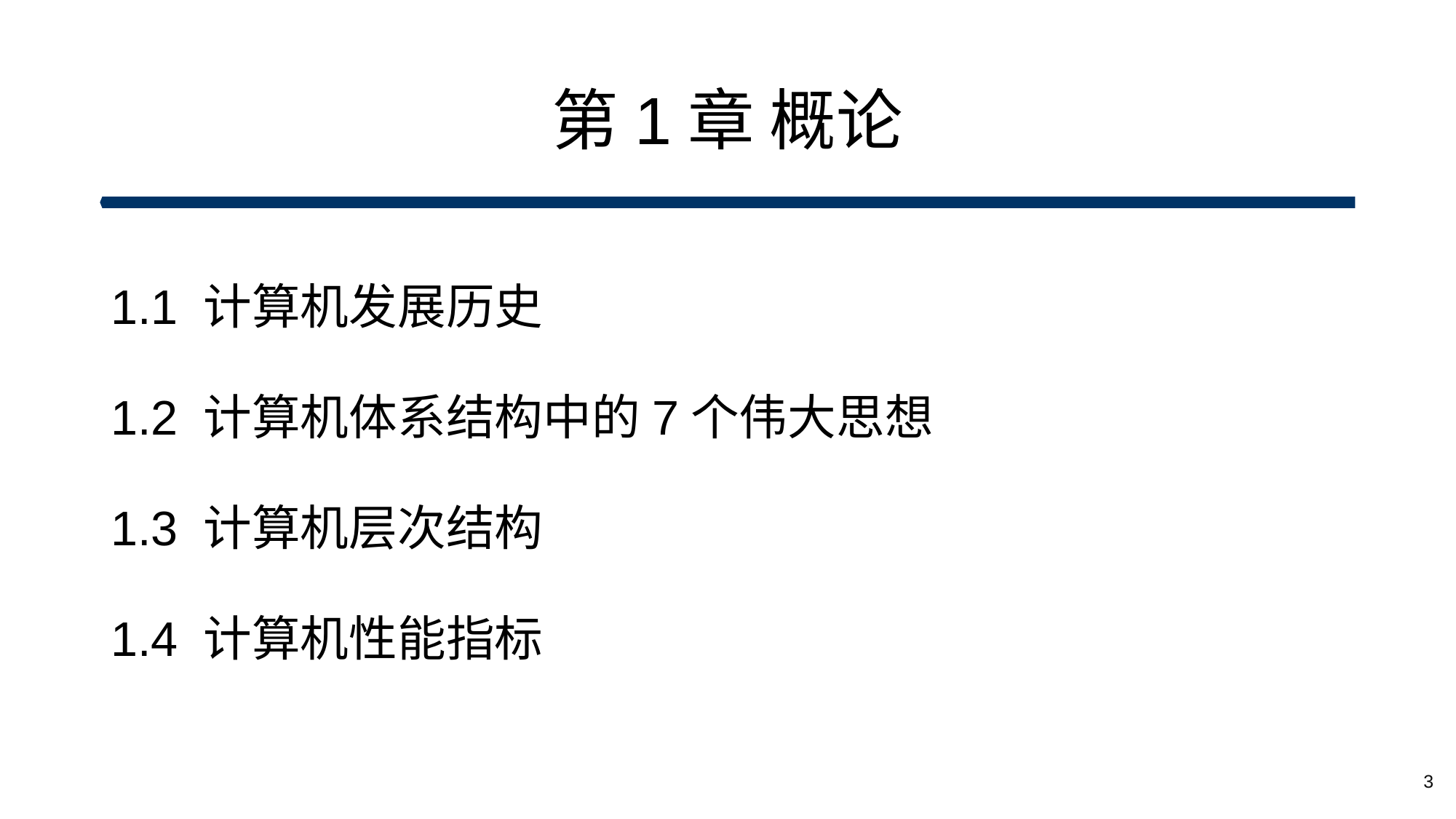

# 第1章 概论
1.1 计算机发展历史
1.2 计算机体系结构中的7个伟大思想
1.3 计算机层次结构
1.4 计算机性能指标
3